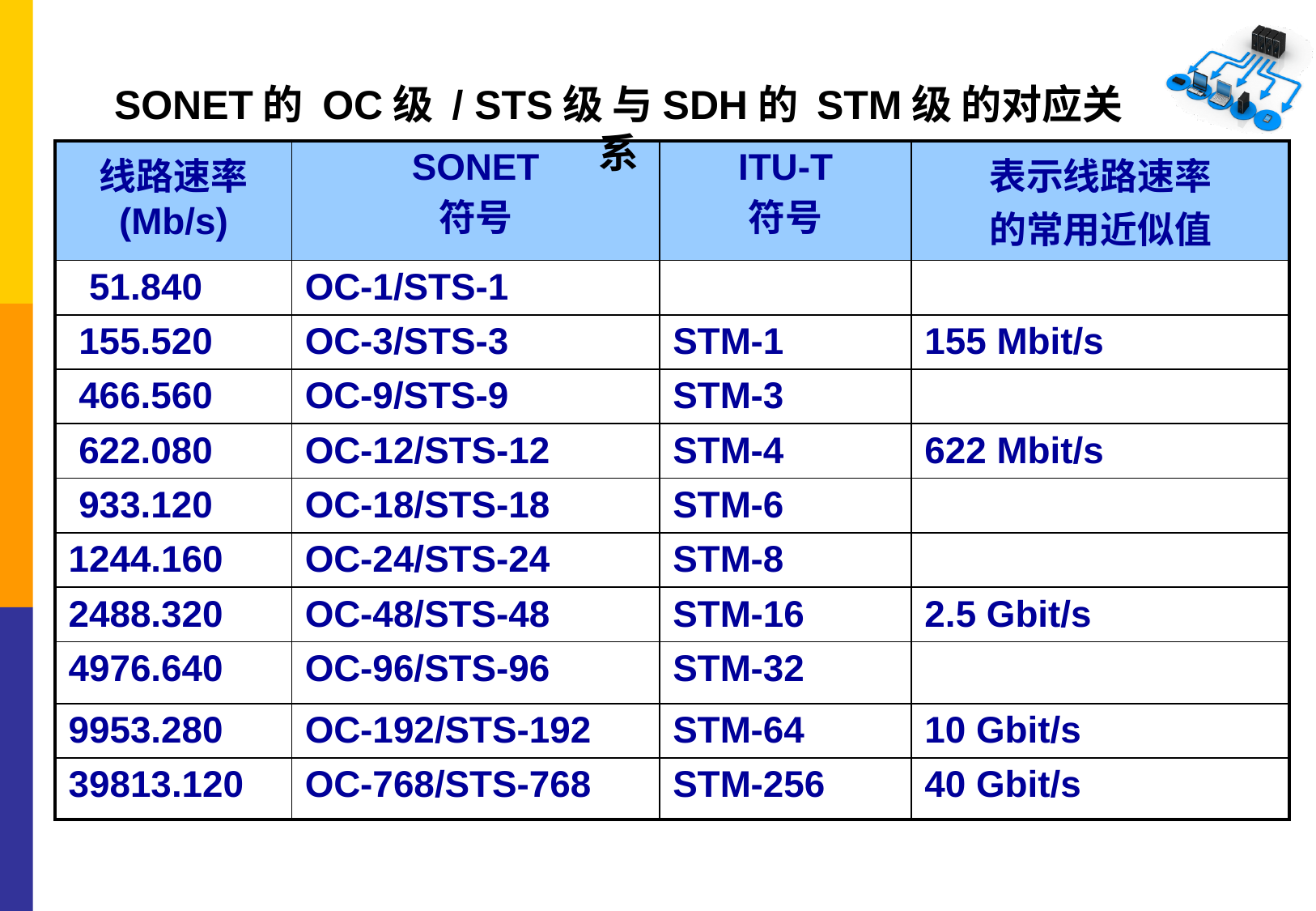

SONET的 OC级 / STS级 与SDH的 STM级 的对应关系
| 线路速率 (Mb/s) | SONET 符号 | ITU-T 符号 | 表示线路速率 的常用近似值 |
| --- | --- | --- | --- |
| 51.840 | OC-1/STS-1 |  |  |
| 155.520 | OC-3/STS-3 | STM-1 | 155 Mbit/s |
| 466.560 | OC-9/STS-9 | STM-3 |  |
| 622.080 | OC-12/STS-12 | STM-4 | 622 Mbit/s |
| 933.120 | OC-18/STS-18 | STM-6 |  |
| 1244.160 | OC-24/STS-24 | STM-8 |  |
| 2488.320 | OC-48/STS-48 | STM-16 | 2.5 Gbit/s |
| 4976.640 | OC-96/STS-96 | STM-32 |  |
| 9953.280 | OC-192/STS-192 | STM-64 | 10 Gbit/s |
| 39813.120 | OC-768/STS-768 | STM-256 | 40 Gbit/s |